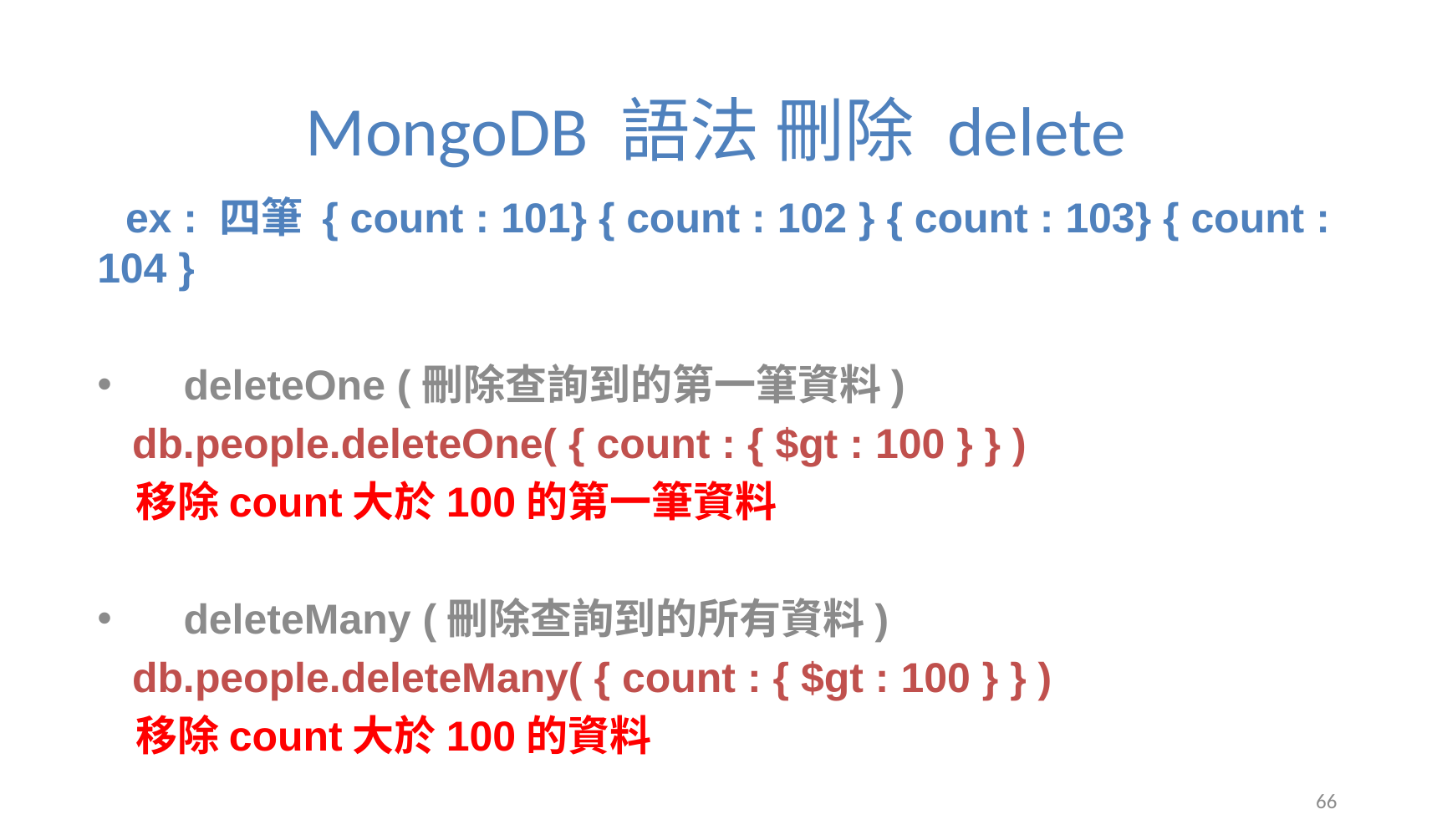

# MongoDB 語法 刪除 delete
   ex : 四筆 { count : 101} { count : 102 } { count : 103} { count : 104 }

deleteOne (刪除查詢到的第一筆資料)
   db.people.deleteOne( { count : { $gt : 100 } } )
   移除count大於100的第一筆資料

deleteMany (刪除查詢到的所有資料)
   db.people.deleteMany( { count : { $gt : 100 } } )
   移除count大於100的資料
66